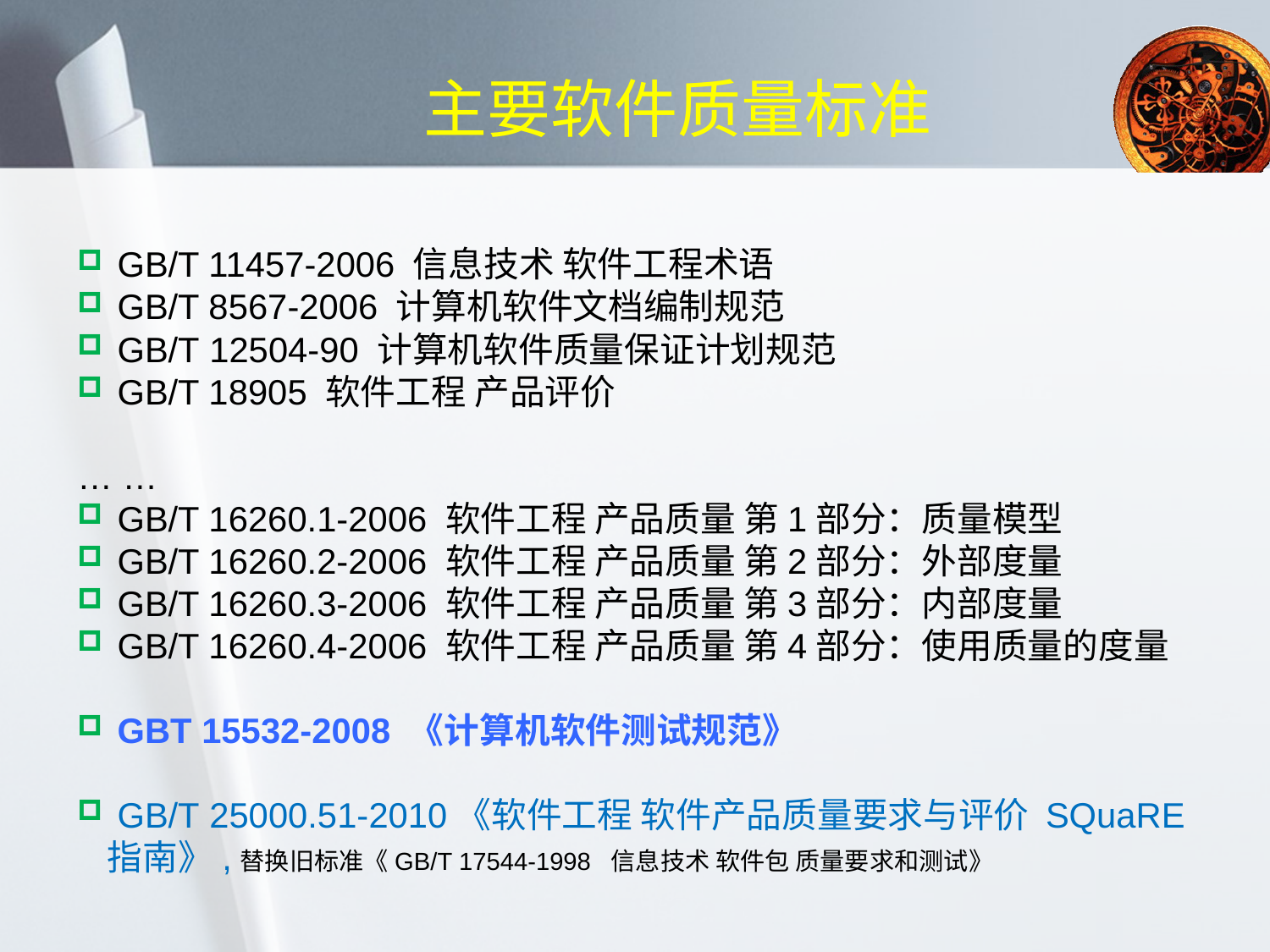

# 主要软件质量标准
 GB/T 11457-2006 信息技术 软件工程术语
 GB/T 8567-2006 计算机软件文档编制规范
 GB/T 12504-90 计算机软件质量保证计划规范
 GB/T 18905 软件工程 产品评价

… …
 GB/T 16260.1-2006 软件工程 产品质量 第1部分：质量模型
 GB/T 16260.2-2006 软件工程 产品质量 第2部分：外部度量
 GB/T 16260.3-2006 软件工程 产品质量 第3部分：内部度量
 GB/T 16260.4-2006 软件工程 产品质量 第4部分：使用质量的度量

 GBT 15532-2008 《计算机软件测试规范》

 GB/T 25000.51-2010《软件工程 软件产品质量要求与评价 SQuaRE指南》,替换旧标准《GB/T 17544-1998  信息技术 软件包 质量要求和测试》